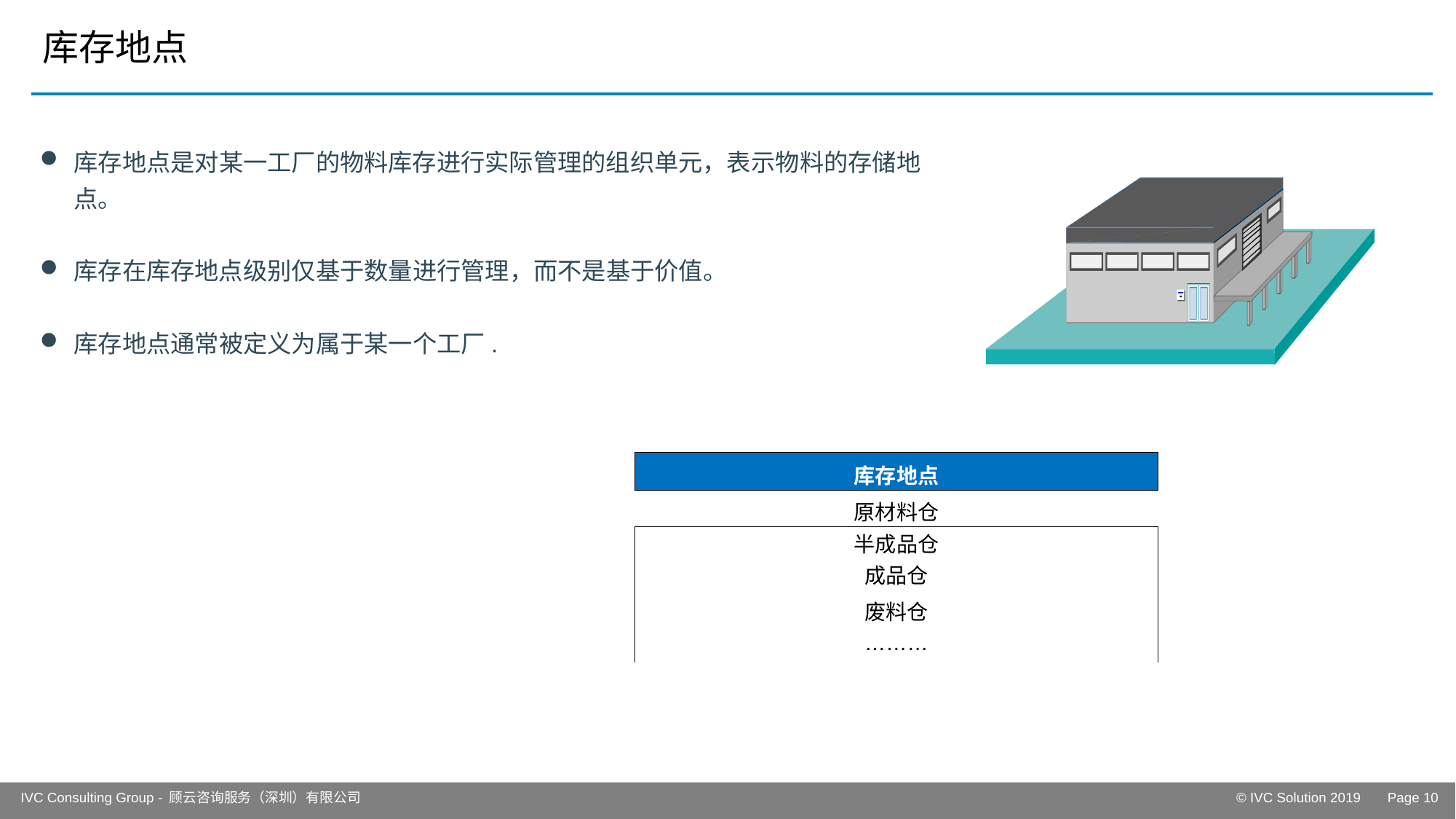

# 库存地点
库存地点是对某一工厂的物料库存进行实际管理的组织单元，表示物料的存储地点。

库存在库存地点级别仅基于数量进行管理，而不是基于价值。

库存地点通常被定义为属于某一个工厂.

| 库存地点 |
| --- |
| 原材料仓 |
| 半成品仓 |
| 成品仓 |
| 废料仓 |
| ……… |